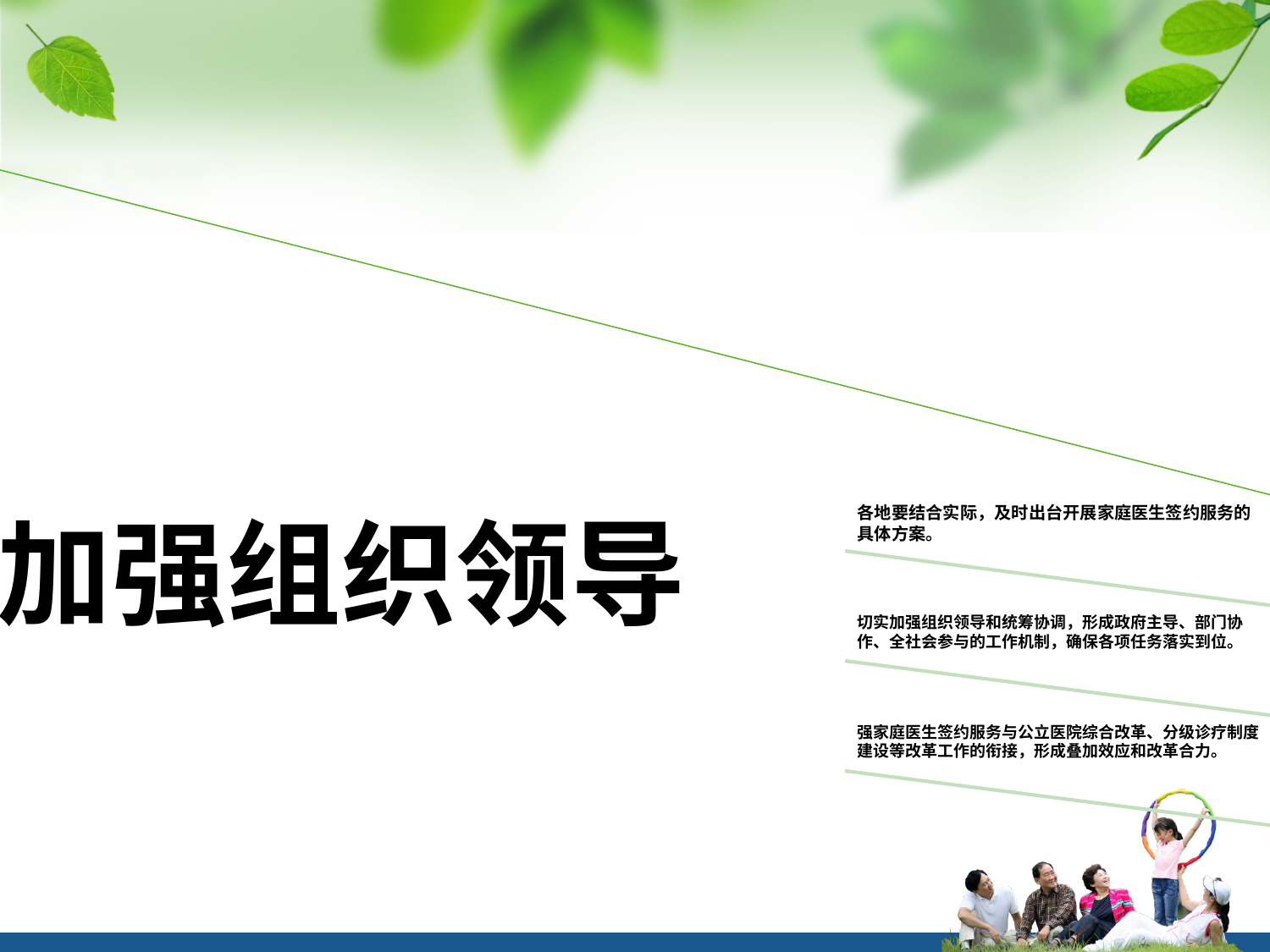

加强组织领导
各地要结合实际，及时出台开展家庭医生签约服务的具体方案。
切实加强组织领导和统筹协调，形成政府主导、部门协作、全社会参与的工作机制，确保各项任务落实到位。
强家庭医生签约服务与公立医院综合改革、分级诊疗制度建设等改革工作的衔接，形成叠加效应和改革合力。